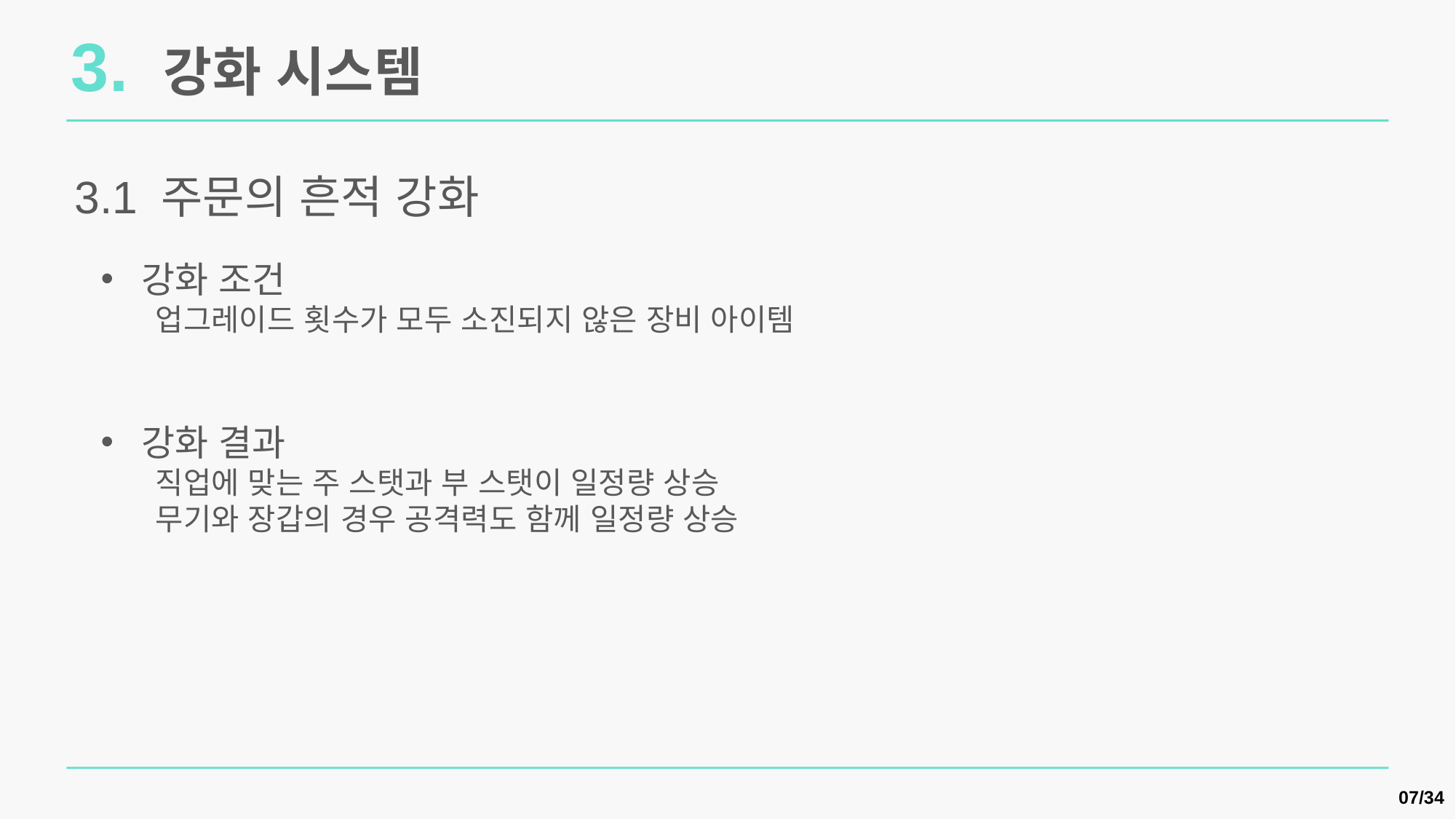

3. 강화 시스템

3.1 주문의 흔적 강화
강화 조건
업그레이드 횟수가 모두 소진되지 않은 장비 아이템
강화 결과
직업에 맞는 주 스탯과 부 스탯이 일정량 상승
무기와 장갑의 경우 공격력도 함께 일정량 상승

07/34